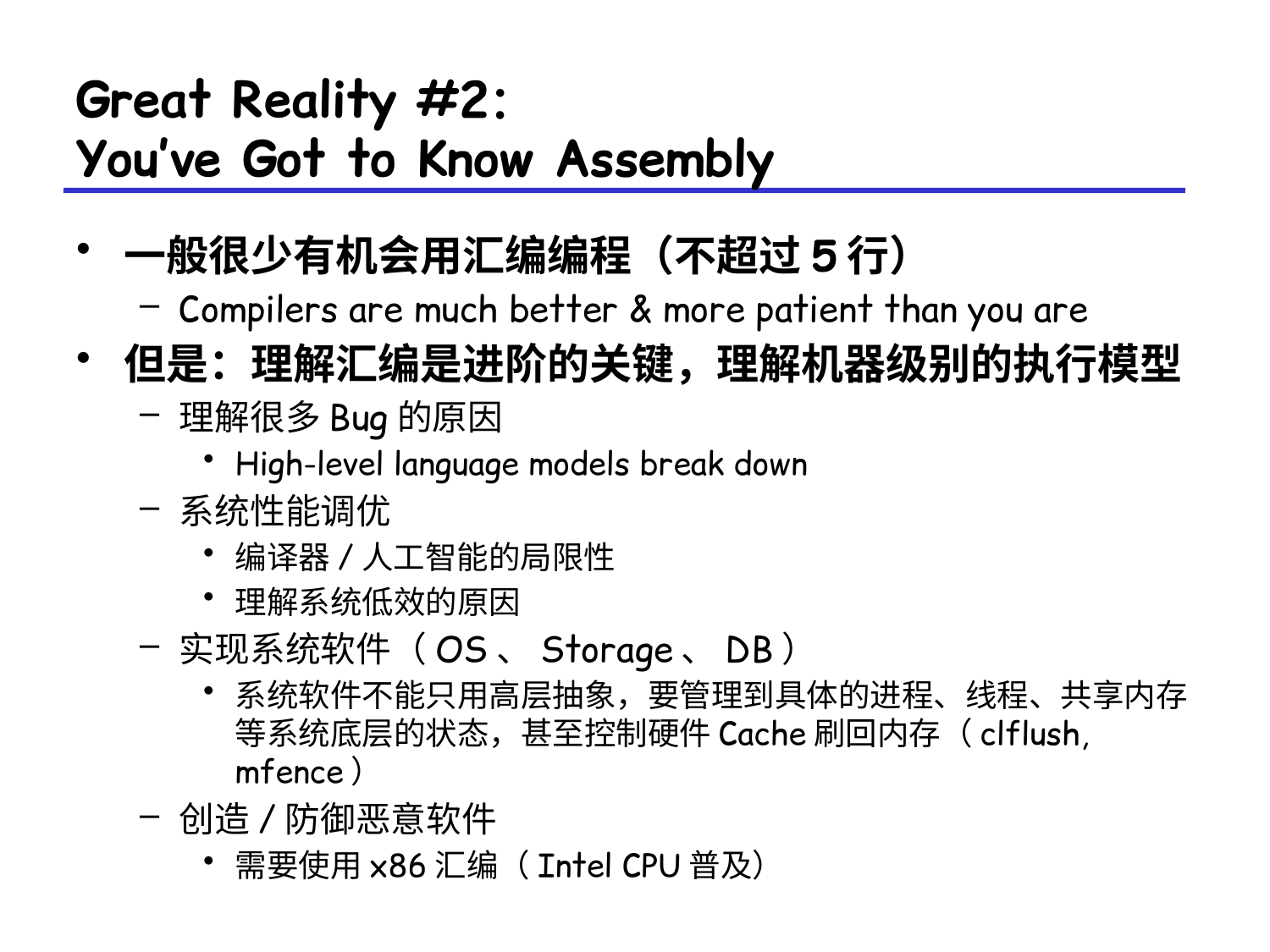

Carnegie Mellon
# Great Reality #2: You’ve Got to Know Assembly
一般很少有机会用汇编编程（不超过5行）
Compilers are much better & more patient than you are
但是：理解汇编是进阶的关键，理解机器级别的执行模型
理解很多Bug的原因
High-level language models break down
系统性能调优
编译器/人工智能的局限性
理解系统低效的原因
实现系统软件（OS、Storage、DB）
系统软件不能只用高层抽象，要管理到具体的进程、线程、共享内存等系统底层的状态，甚至控制硬件Cache刷回内存（clflush, mfence）
创造/防御恶意软件
需要使用x86汇编（Intel CPU普及）